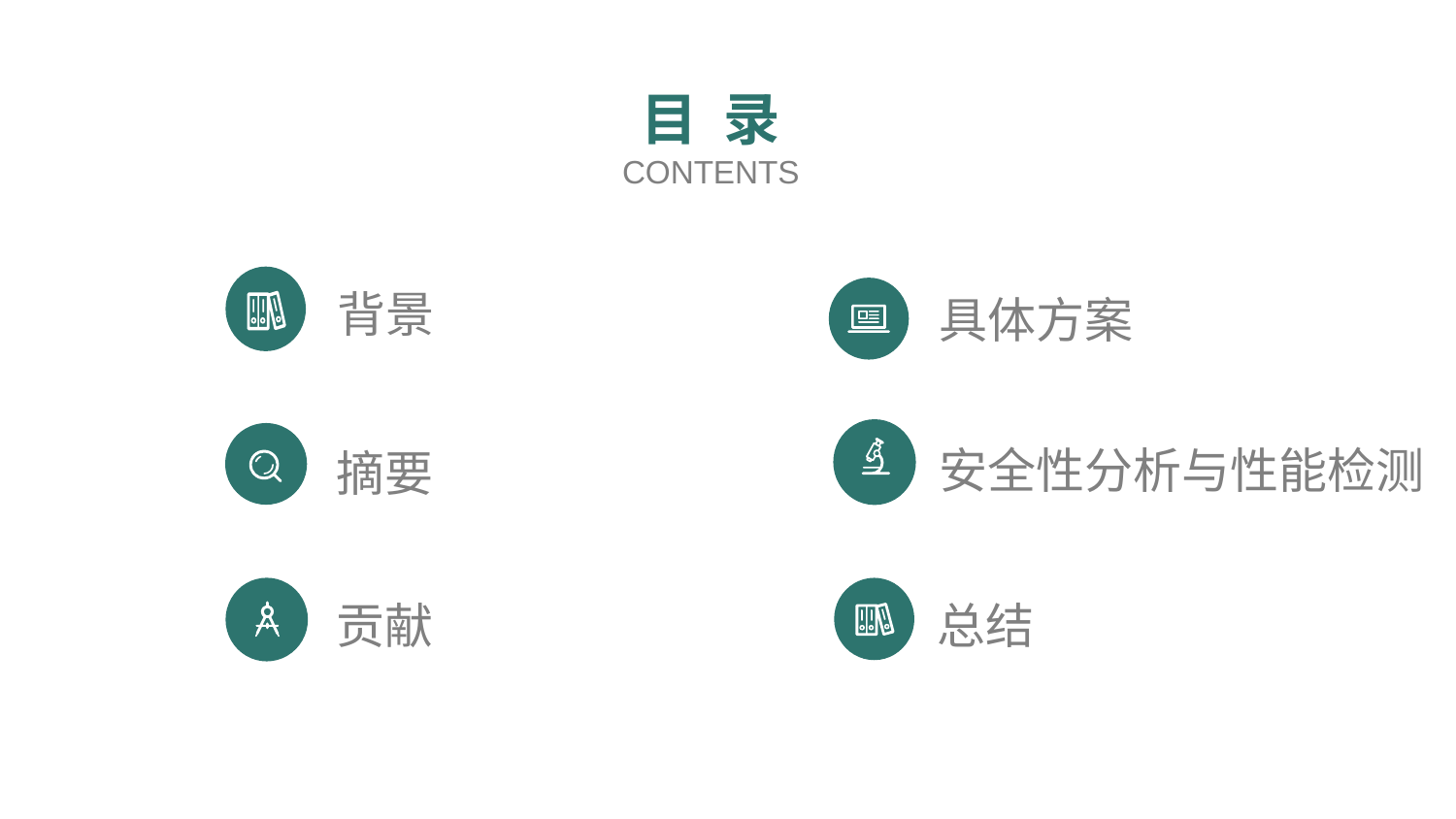

目  录
CONTENTS

背景

具体方案

安全性分析与性能检测
摘要

贡献
总结